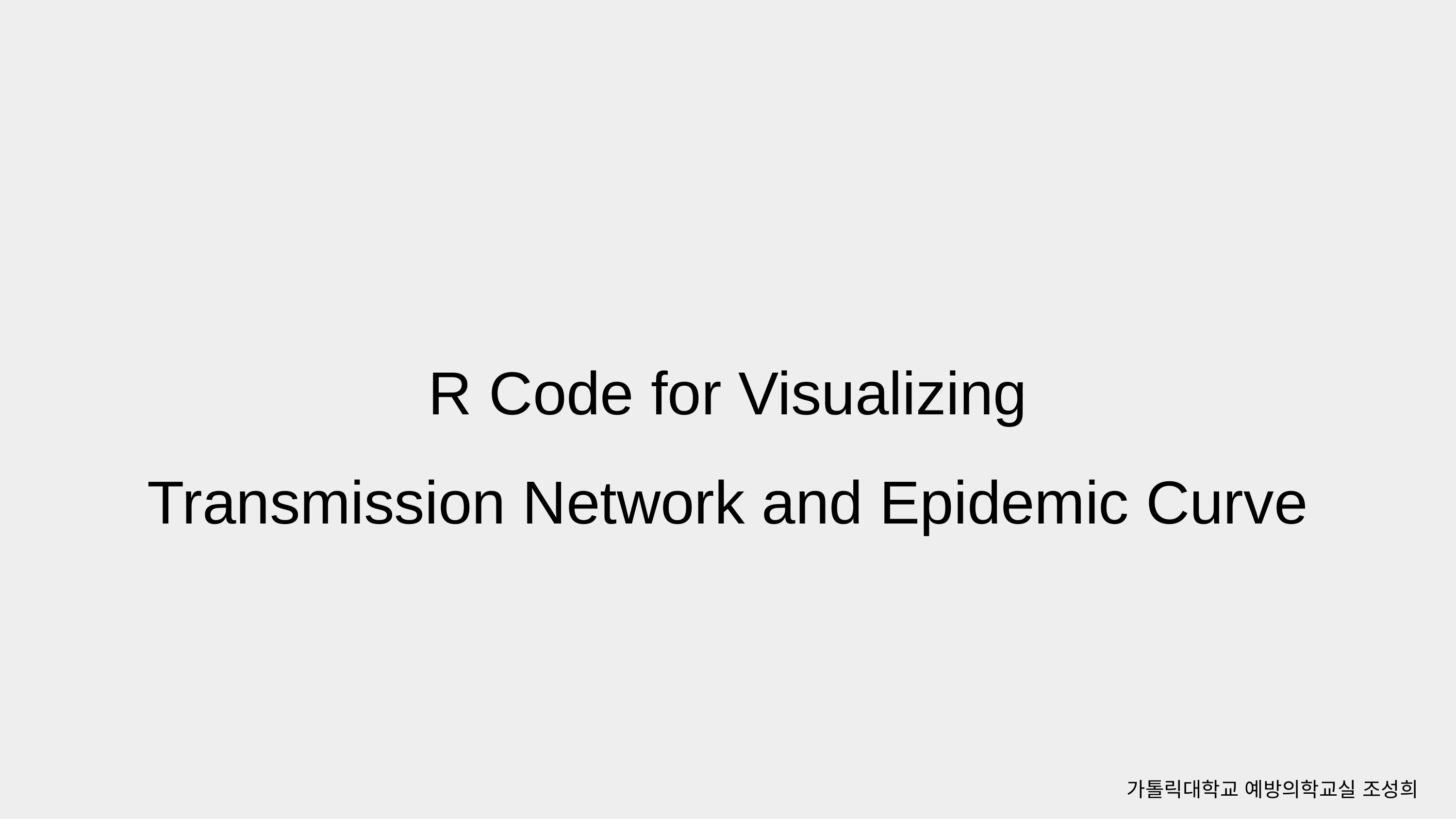

R Code for Visualizing
Transmission Network and Epidemic Curve
가톨릭대학교 예방의학교실 조성희